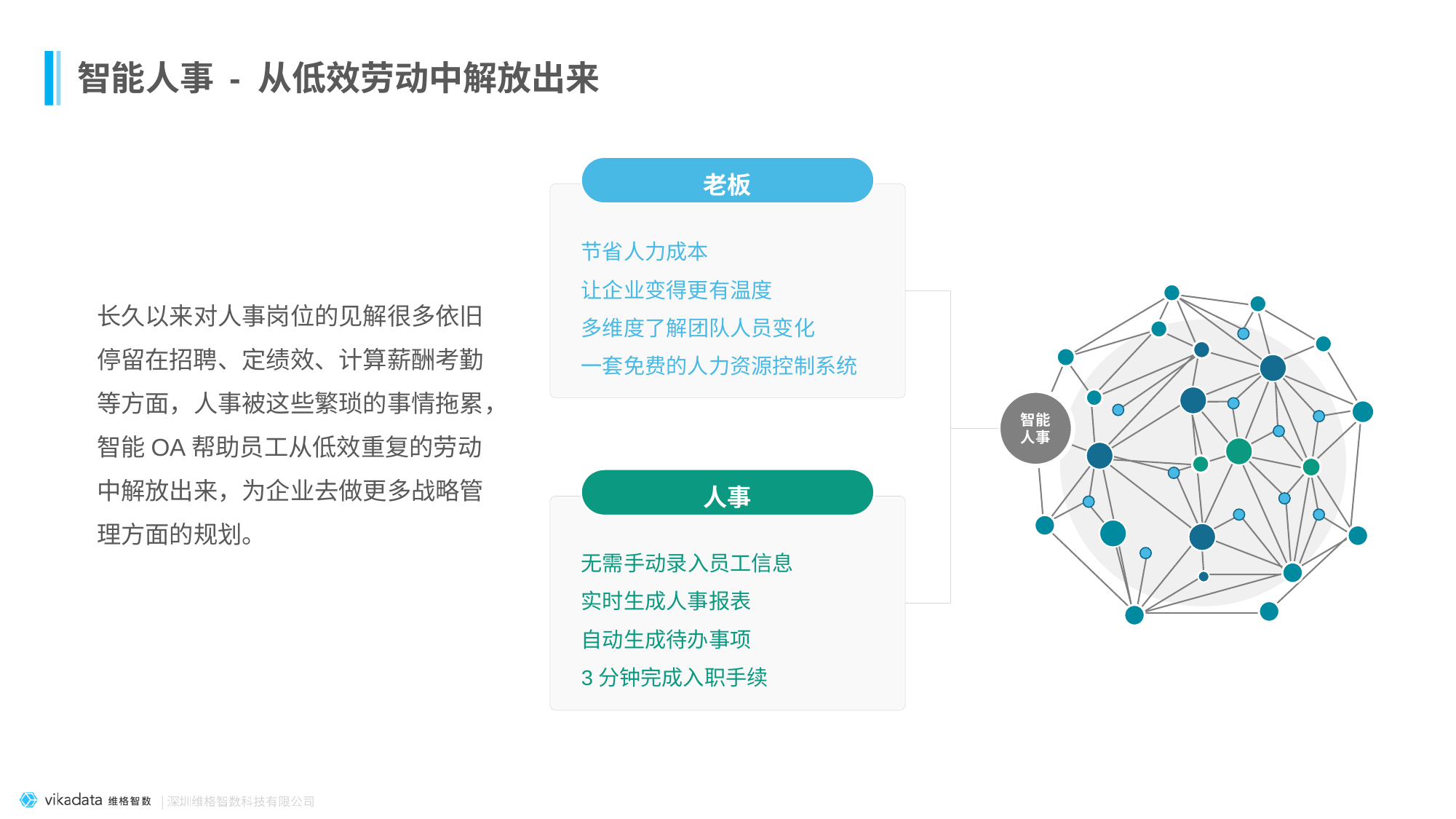

# 智能人事 - 从低效劳动中解放出来
老板

节省人力成本
让企业变得更有温度
多维度了解团队人员变化
一套免费的人力资源控制系统
长久以来对人事岗位的见解很多依旧停留在招聘、定绩效、计算薪酬考勤等方面，人事被这些繁琐的事情拖累，智能OA帮助员工从低效重复的劳动中解放出来，为企业去做更多战略管理方面的规划。

智能人事

人事

无需手动录入员工信息
实时生成人事报表
自动生成待办事项
3分钟完成入职手续